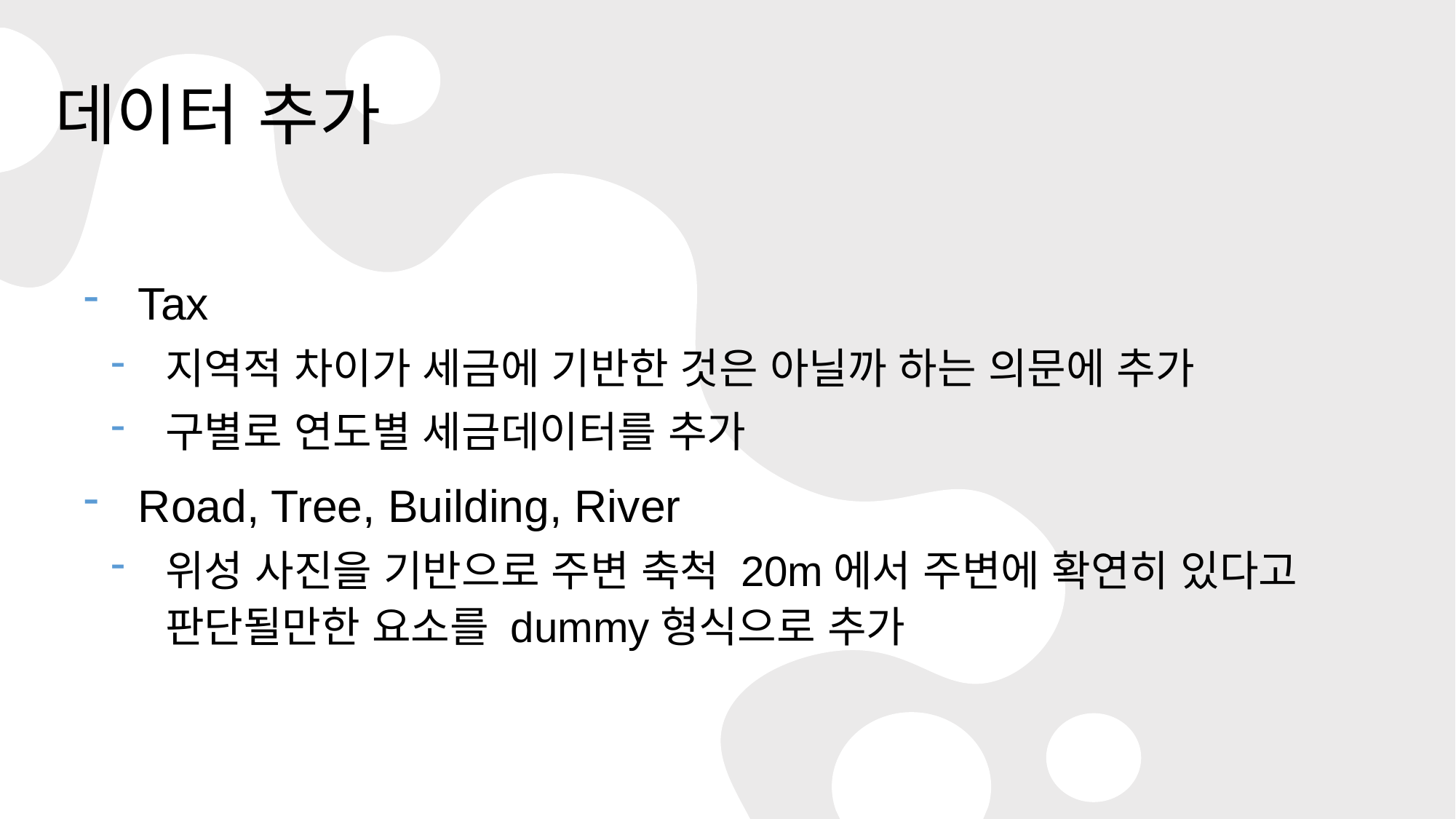

데이터 추가
Tax
지역적 차이가 세금에 기반한 것은 아닐까 하는 의문에 추가
구별로 연도별 세금데이터를 추가
Road, Tree, Building, River
위성 사진을 기반으로 주변 축척 20m에서 주변에 확연히 있다고 판단될만한 요소를 dummy형식으로 추가